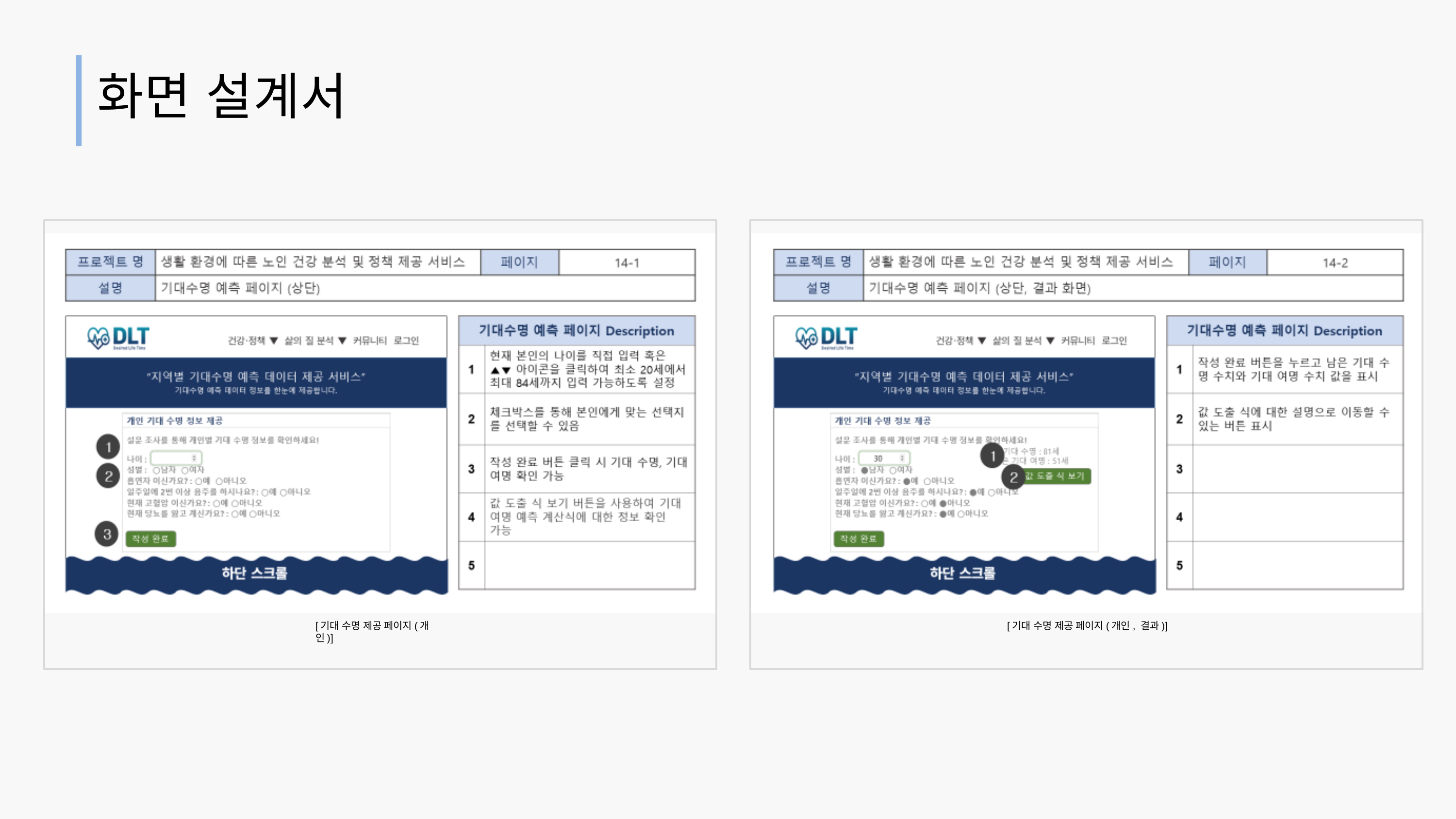

화면 설계서

[기대 수명 제공 페이지(개인, 결과)]
[기대 수명 제공 페이지(개인)]